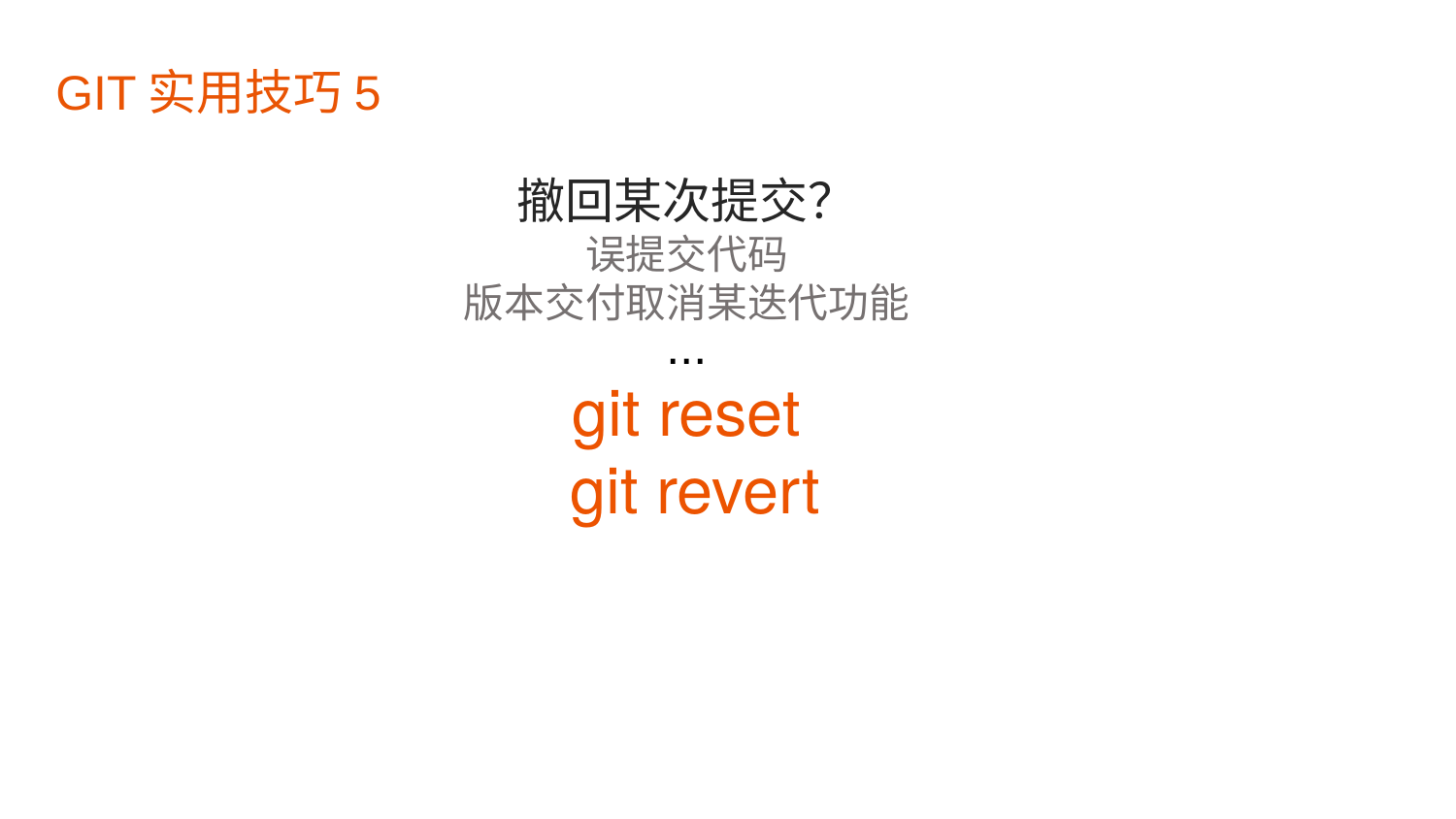

GIT实用技巧5
撤回某次提交？
误提交代码
版本交付取消某迭代功能
...
git reset
git revert